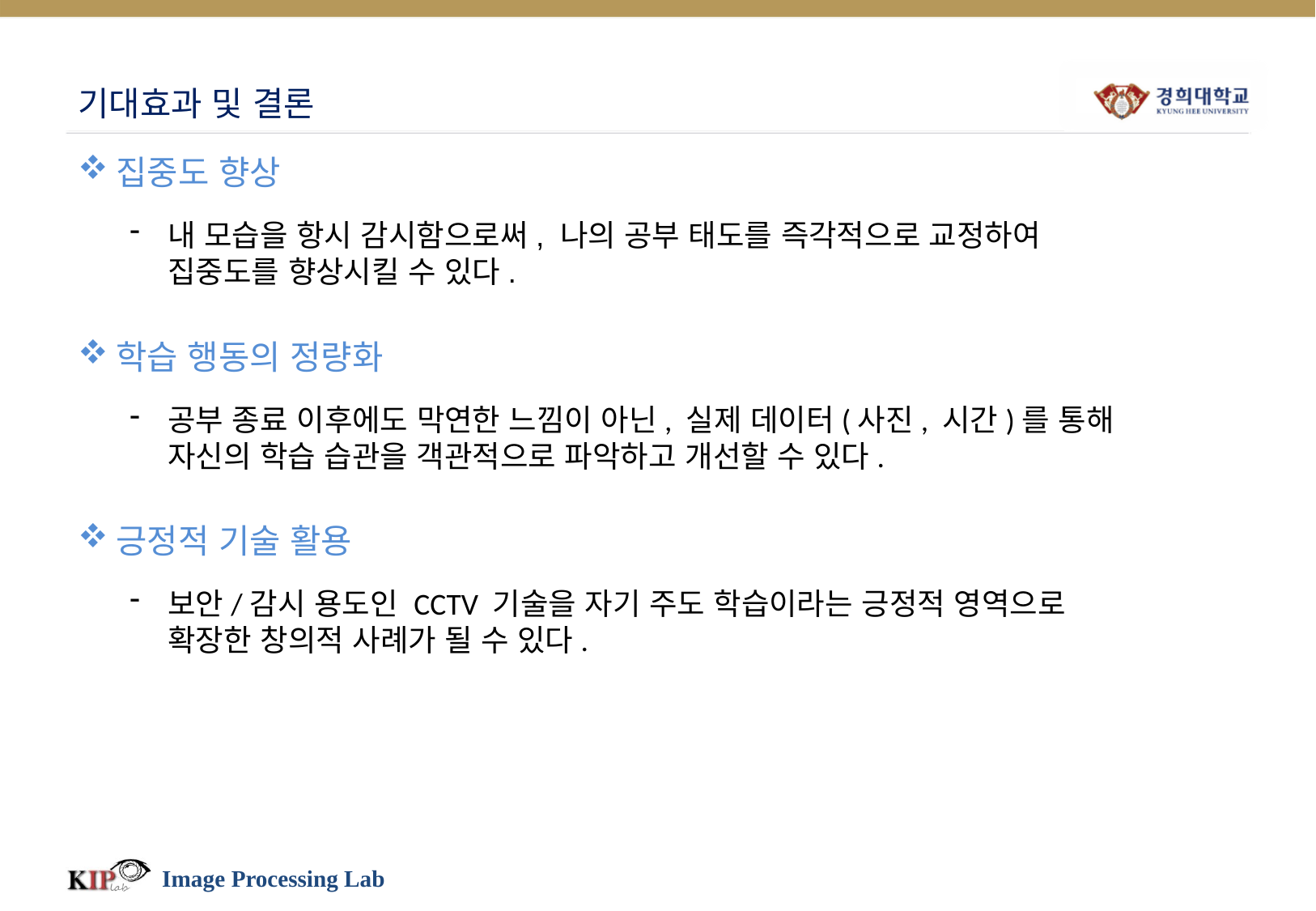

# 기대효과 및 결론
집중도 향상
내 모습을 항시 감시함으로써, 나의 공부 태도를 즉각적으로 교정하여 집중도를 향상시킬 수 있다.
학습 행동의 정량화
공부 종료 이후에도 막연한 느낌이 아닌, 실제 데이터(사진, 시간)를 통해 자신의 학습 습관을 객관적으로 파악하고 개선할 수 있다.
긍정적 기술 활용
보안/감시 용도인 CCTV 기술을 자기 주도 학습이라는 긍정적 영역으로 확장한 창의적 사례가 될 수 있다.
Image Processing Lab